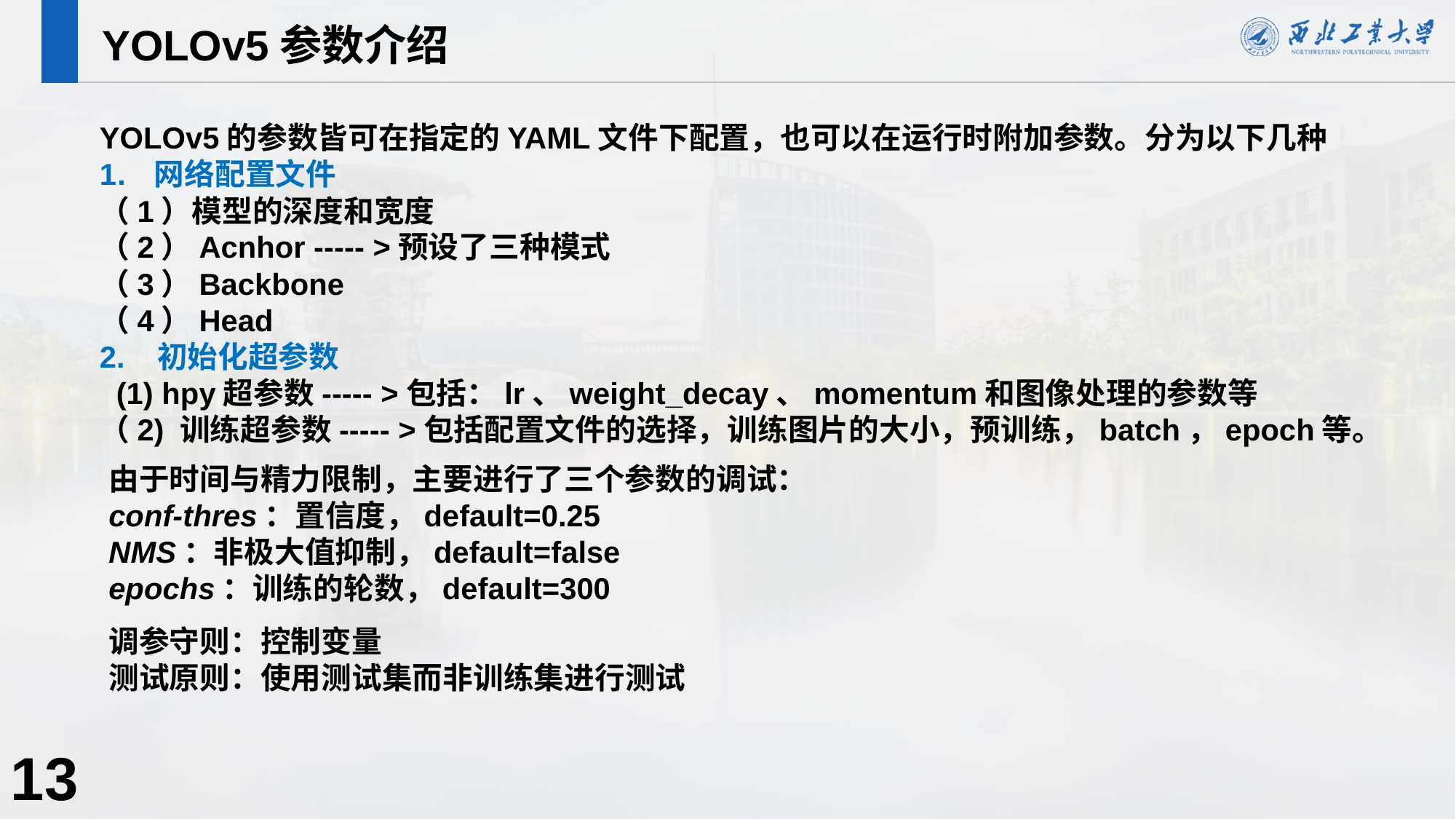

YOLOv5参数介绍
YOLOv5的参数皆可在指定的YAML文件下配置，也可以在运行时附加参数。分为以下几种
网络配置文件
（1）模型的深度和宽度
（2）Acnhor ----- >预设了三种模式
（3）Backbone
（4）Head
2.   初始化超参数
  (1) hpy超参数----- >包括：lr、weight_decay、momentum和图像处理的参数等
（2) 训练超参数----- >包括配置文件的选择，训练图片的大小，预训练，batch，epoch等。
由于时间与精力限制，主要进行了三个参数的调试：
conf-thres：置信度，default=0.25
NMS：非极大值抑制，default=false
epochs：训练的轮数，default=300
调参守则：控制变量
测试原则：使用测试集而非训练集进行测试
13